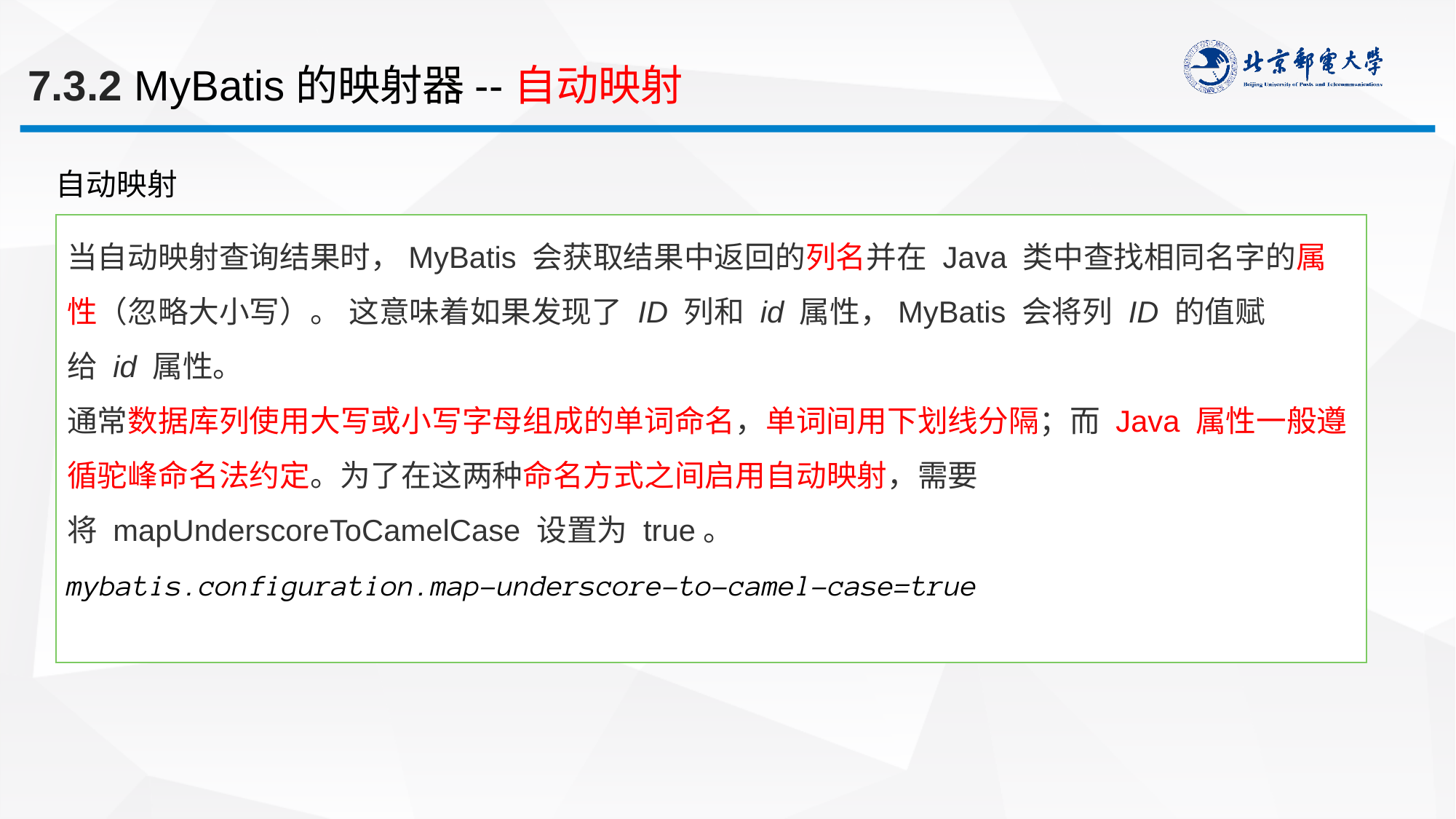

7.3.2 MyBatis的映射器--自动映射

自动映射

当自动映射查询结果时，MyBatis 会获取结果中返回的列名并在 Java 类中查找相同名字的属性（忽略大小写）。 这意味着如果发现了 ID 列和 id 属性，MyBatis 会将列 ID 的值赋给 id 属性。
通常数据库列使用大写或小写字母组成的单词命名，单词间用下划线分隔；而 Java 属性一般遵循驼峰命名法约定。为了在这两种命名方式之间启用自动映射，需要将 mapUnderscoreToCamelCase 设置为 true。
mybatis.configuration.map-underscore-to-camel-case=true